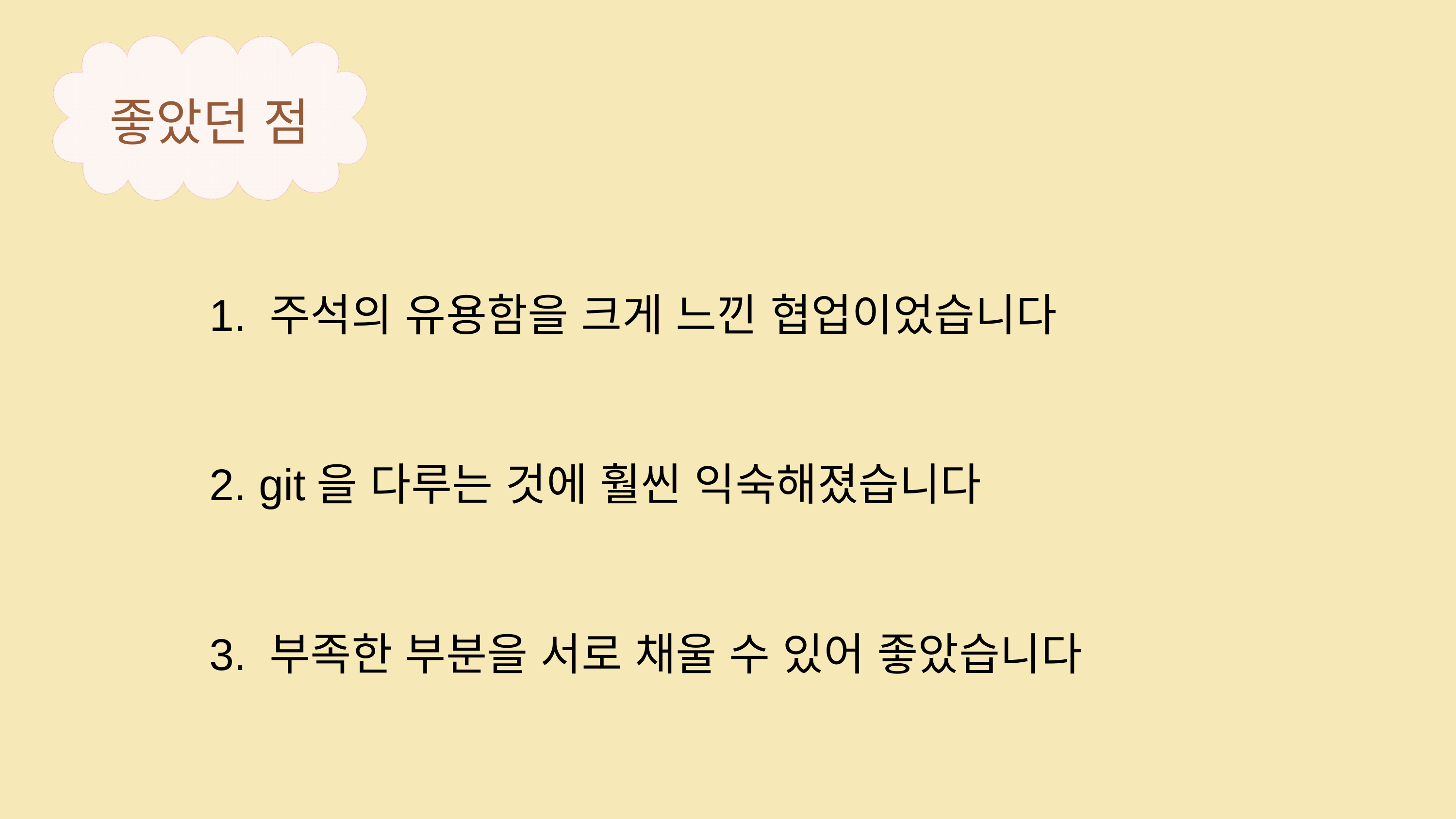

좋았던 점
1. 주석의 유용함을 크게 느낀 협업이었습니다
2. git을 다루는 것에 훨씬 익숙해졌습니다
3. 부족한 부분을 서로 채울 수 있어 좋았습니다